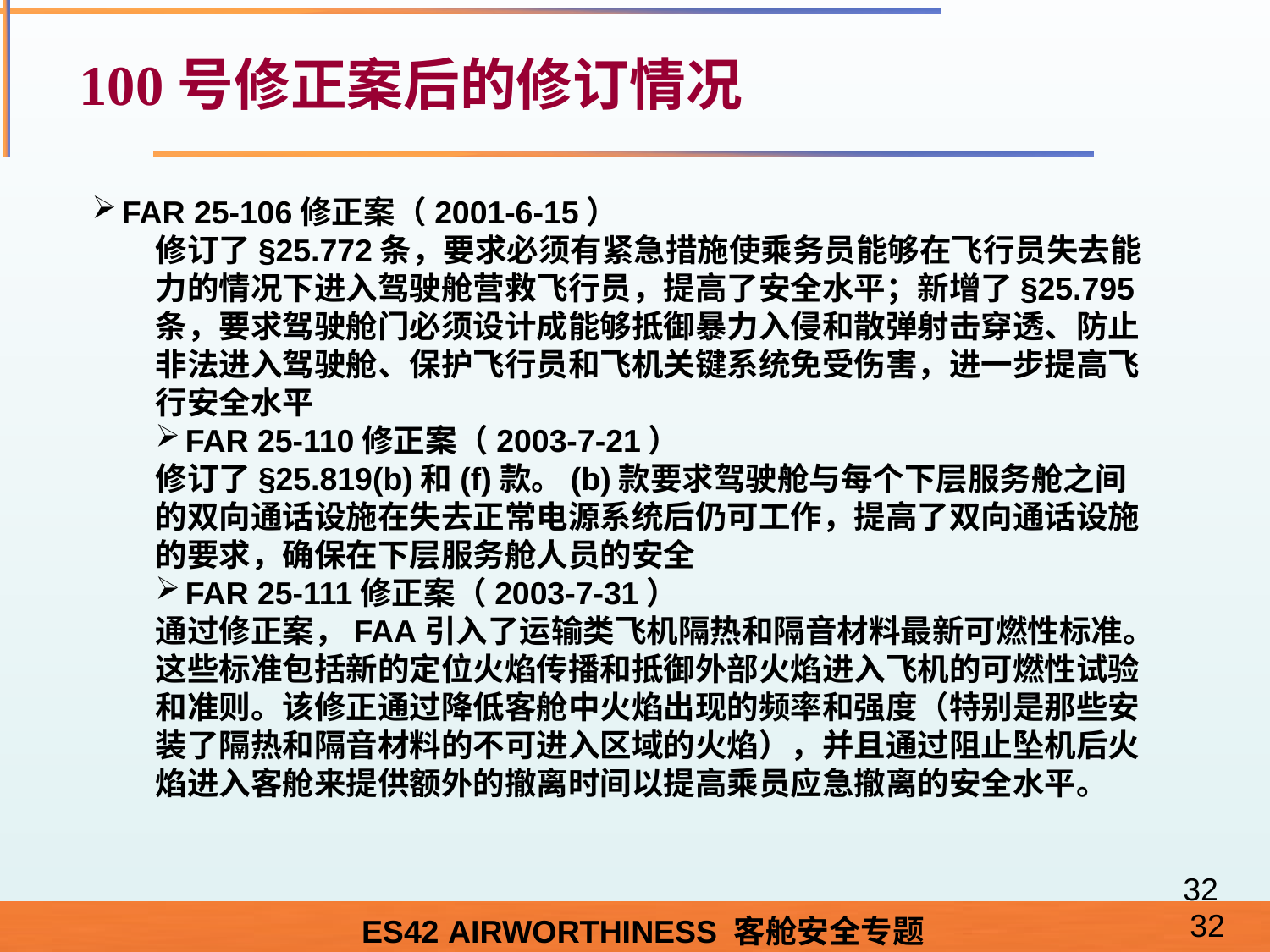

# 100号修正案后的修订情况
FAR 25-106修正案（2001-6-15）
修订了§25.772条，要求必须有紧急措施使乘务员能够在飞行员失去能力的情况下进入驾驶舱营救飞行员，提高了安全水平；新增了§25.795条，要求驾驶舱门必须设计成能够抵御暴力入侵和散弹射击穿透、防止非法进入驾驶舱、保护飞行员和飞机关键系统免受伤害，进一步提高飞行安全水平
FAR 25-110修正案（2003-7-21）
修订了§25.819(b)和(f)款。(b)款要求驾驶舱与每个下层服务舱之间的双向通话设施在失去正常电源系统后仍可工作，提高了双向通话设施的要求，确保在下层服务舱人员的安全
FAR 25-111修正案（2003-7-31）
通过修正案，FAA引入了运输类飞机隔热和隔音材料最新可燃性标准。这些标准包括新的定位火焰传播和抵御外部火焰进入飞机的可燃性试验和准则。该修正通过降低客舱中火焰出现的频率和强度（特别是那些安装了隔热和隔音材料的不可进入区域的火焰），并且通过阻止坠机后火焰进入客舱来提供额外的撤离时间以提高乘员应急撤离的安全水平。

32